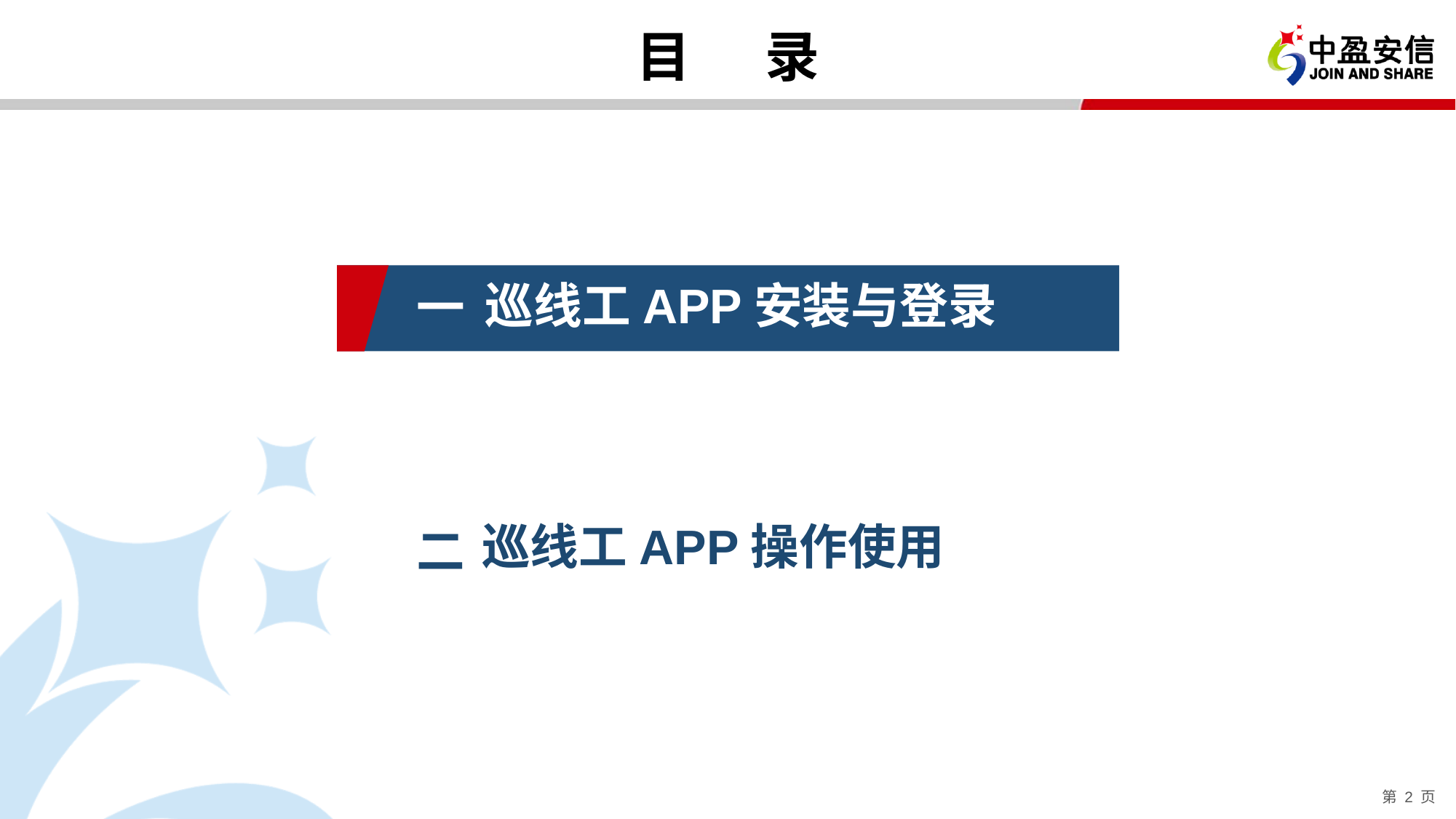

# 目      录

巡线工APP安装与登录
一
巡线工APP操作使用
二